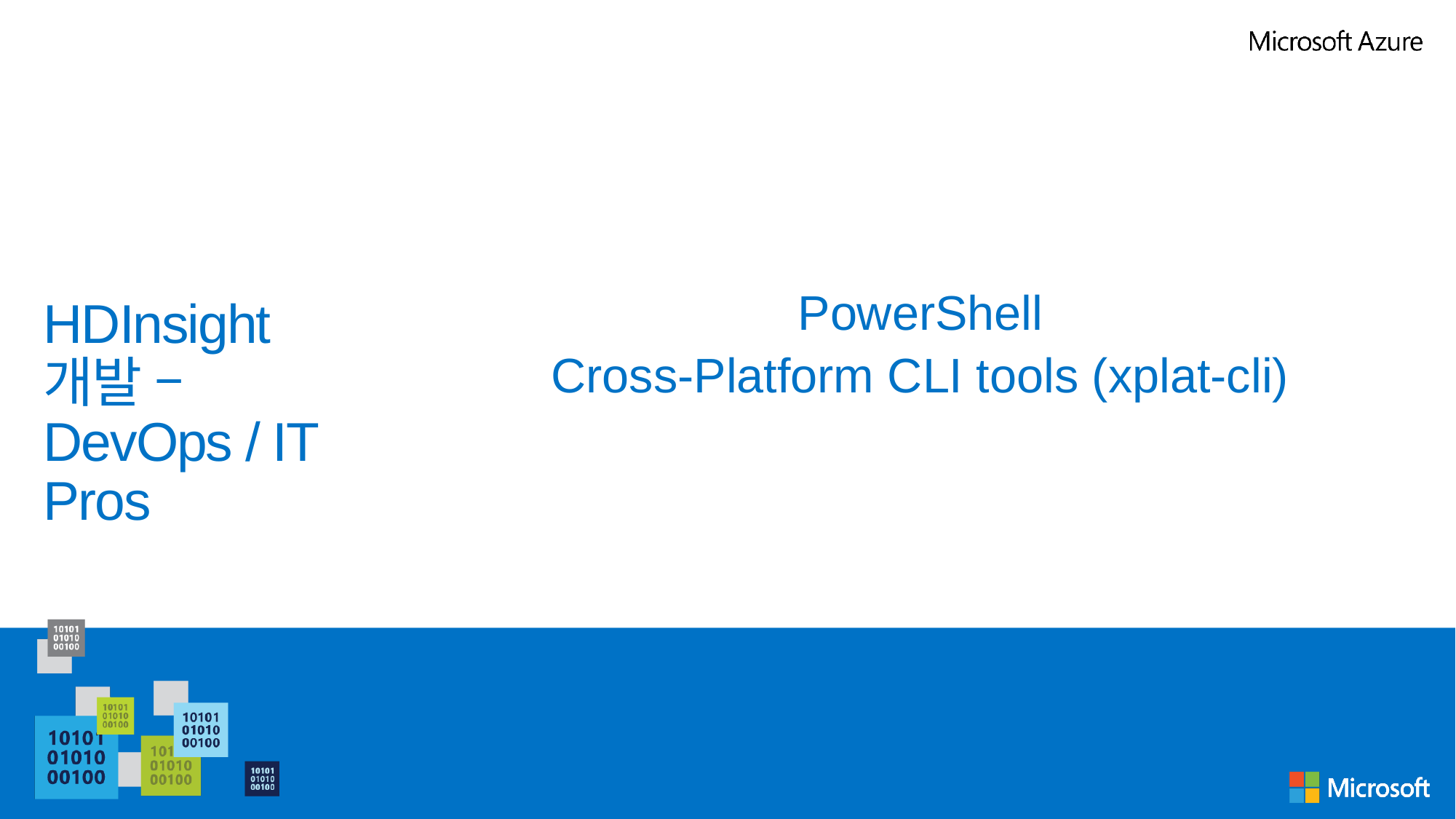

PowerShell
Cross-Platform CLI tools (xplat-cli)
# HDInsight 개발 – DevOps / IT Pros